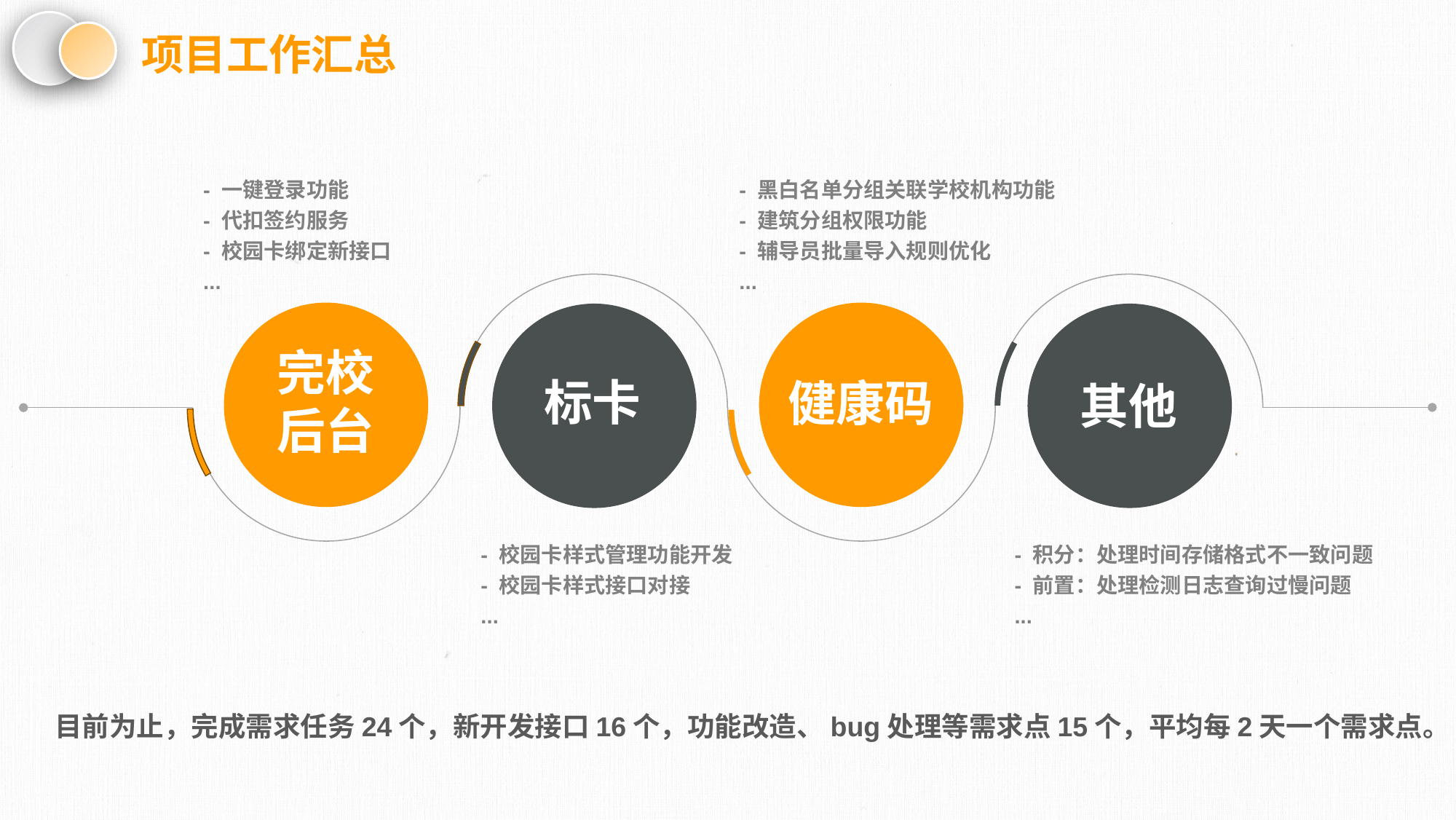

项目工作汇总
- 一键登录功能
- 代扣签约服务
- 校园卡绑定新接口
...
- 黑白名单分组关联学校机构功能
- 建筑分组权限功能
- 辅导员批量导入规则优化
...

完校后台
标卡
健康码
其他
- 校园卡样式管理功能开发
- 校园卡样式接口对接
...
- 积分：处理时间存储格式不一致问题
- 前置：处理检测日志查询过慢问题
...
目前为止，完成需求任务24个，新开发接口16个，功能改造、bug处理等需求点15个，平均每2天一个需求点。